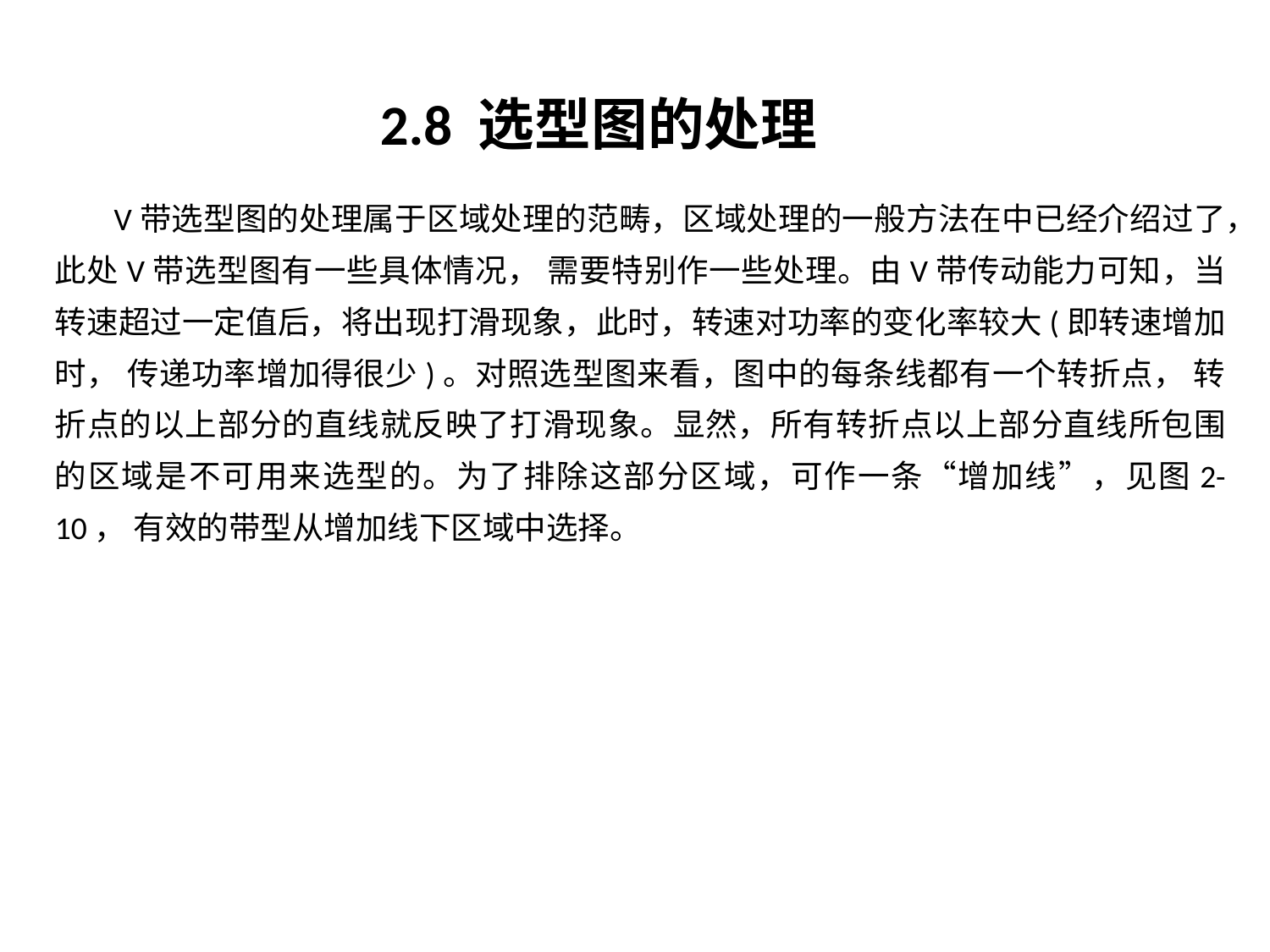

2.8 选型图的处理
        V带选型图的处理属于区域处理的范畴，区域处理的一般方法在中已经介绍过了，此处V带选型图有一些具体情况， 需要特别作一些处理。由V带传动能力可知，当转速超过一定值后，将出现打滑现象，此时，转速对功率的变化率较大(即转速增加时， 传递功率增加得很少)。对照选型图来看，图中的每条线都有一个转折点， 转折点的以上部分的直线就反映了打滑现象。显然，所有转折点以上部分直线所包围的区域是不可用来选型的。为了排除这部分区域，可作一条“增加线”，见图2-10， 有效的带型从增加线下区域中选择。